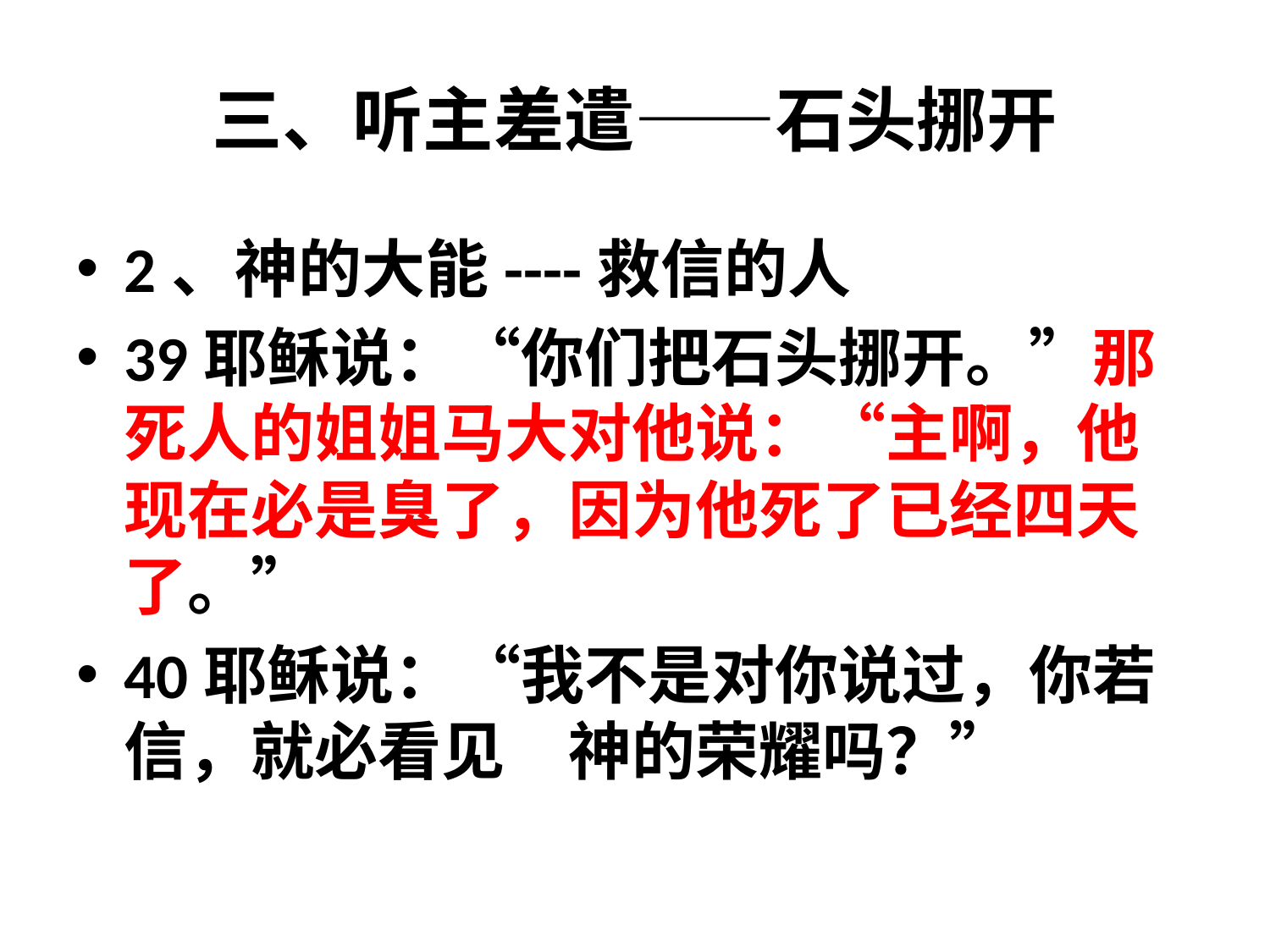

# 三、听主差遣——石头挪开
2、神的大能----救信的人
39耶稣说：“你们把石头挪开。”那死人的姐姐马大对他说：“主啊，他现在必是臭了，因为他死了已经四天了。”
40耶稣说：“我不是对你说过，你若信，就必看见　神的荣耀吗？”